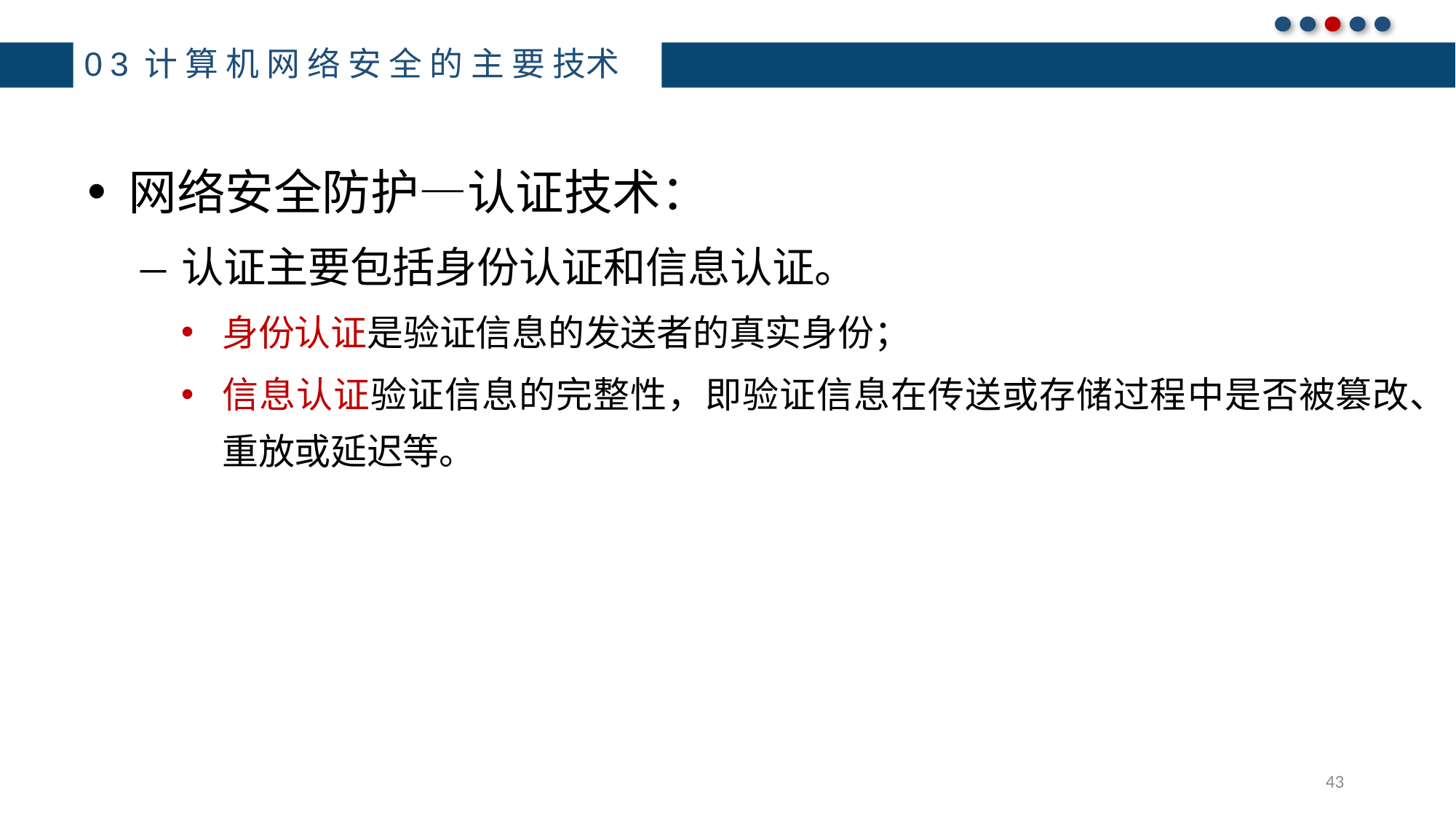

# 03计算机网络安全的主要技术
网络安全防护—认证技术：
认证主要包括身份认证和信息认证。
身份认证是验证信息的发送者的真实身份；
信息认证验证信息的完整性，即验证信息在传送或存储过程中是否被篡改、重放或延迟等。
43